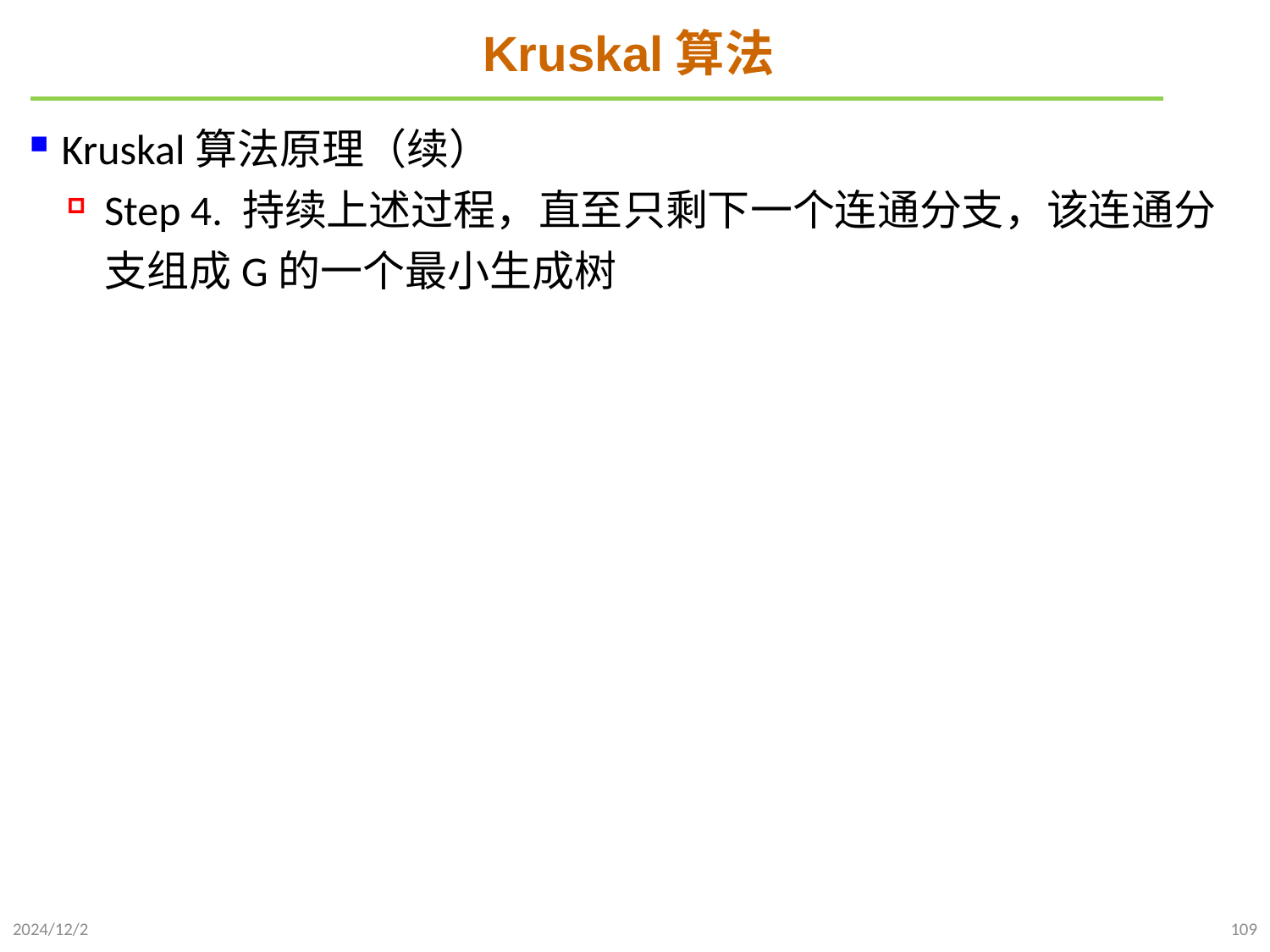

# Kruskal算法
Kruskal算法原理（续）
Step 4. 持续上述过程，直至只剩下一个连通分支，该连通分支组成G的一个最小生成树

2024/12/2
109